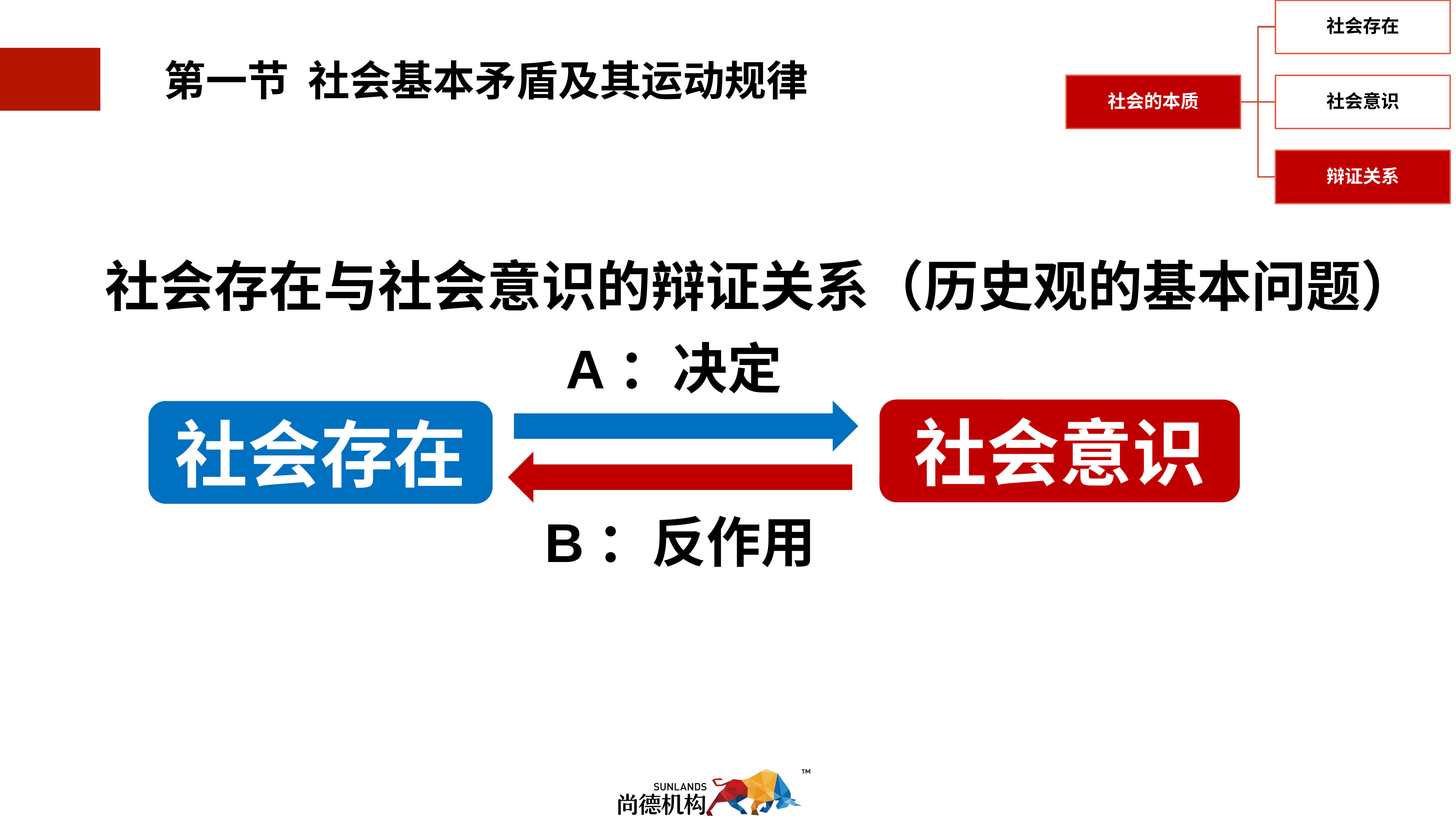

社会的本质
社会存在
社会意识
辩证关系
  第一节  社会基本矛盾及其运动规律
社会存在与社会意识的辩证关系（历史观的基本问题）
A：决定
社会意识
社会存在

B：反作用